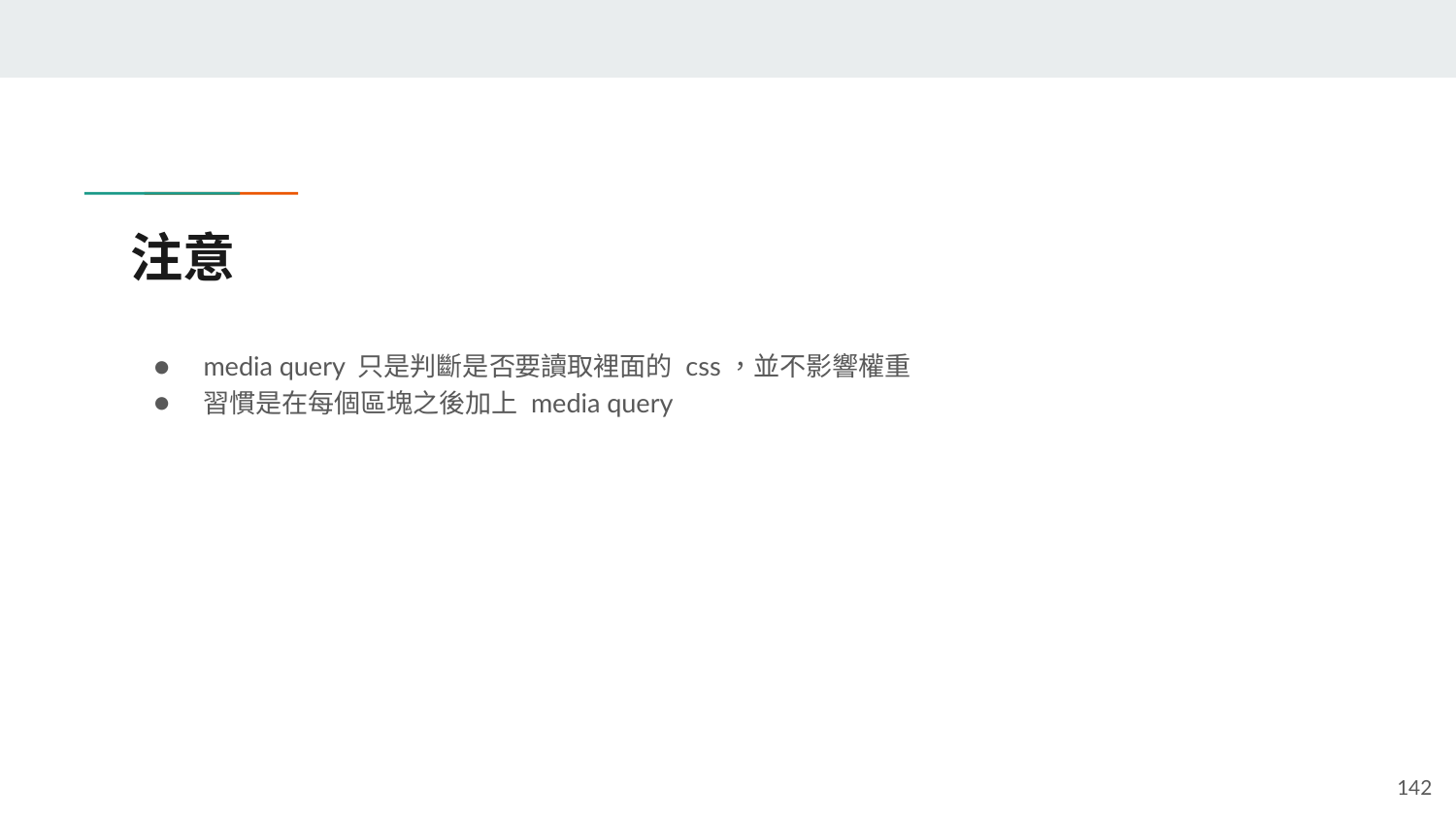

# 注意
media query 只是判斷是否要讀取裡面的 css，並不影響權重
習慣是在每個區塊之後加上 media query
142